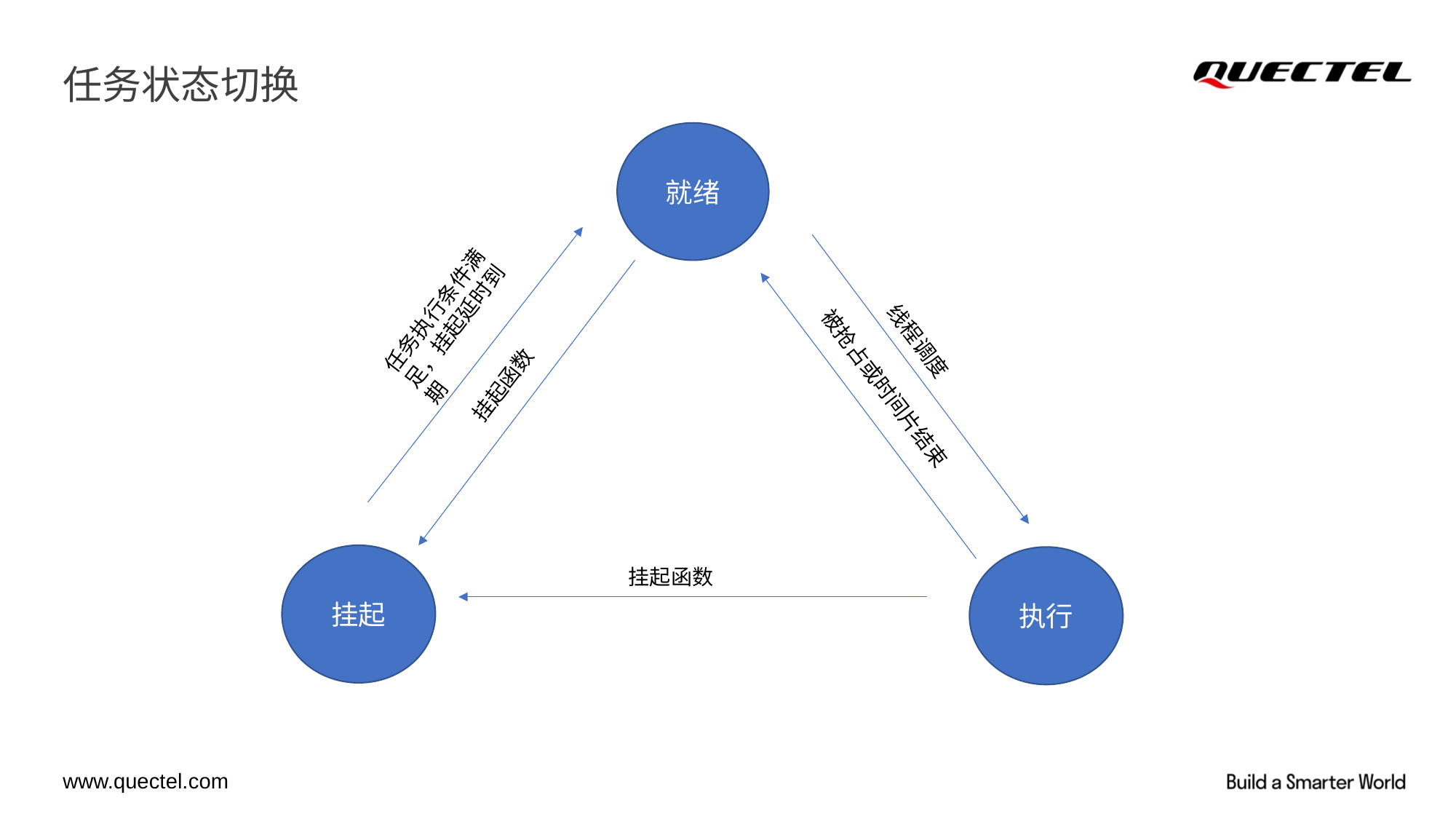

# 任务状态切换
就绪
任务执行条件满足，挂起延时到期
挂起函数
线程调度
被抢占或时间片结束
挂起
执行
挂起函数